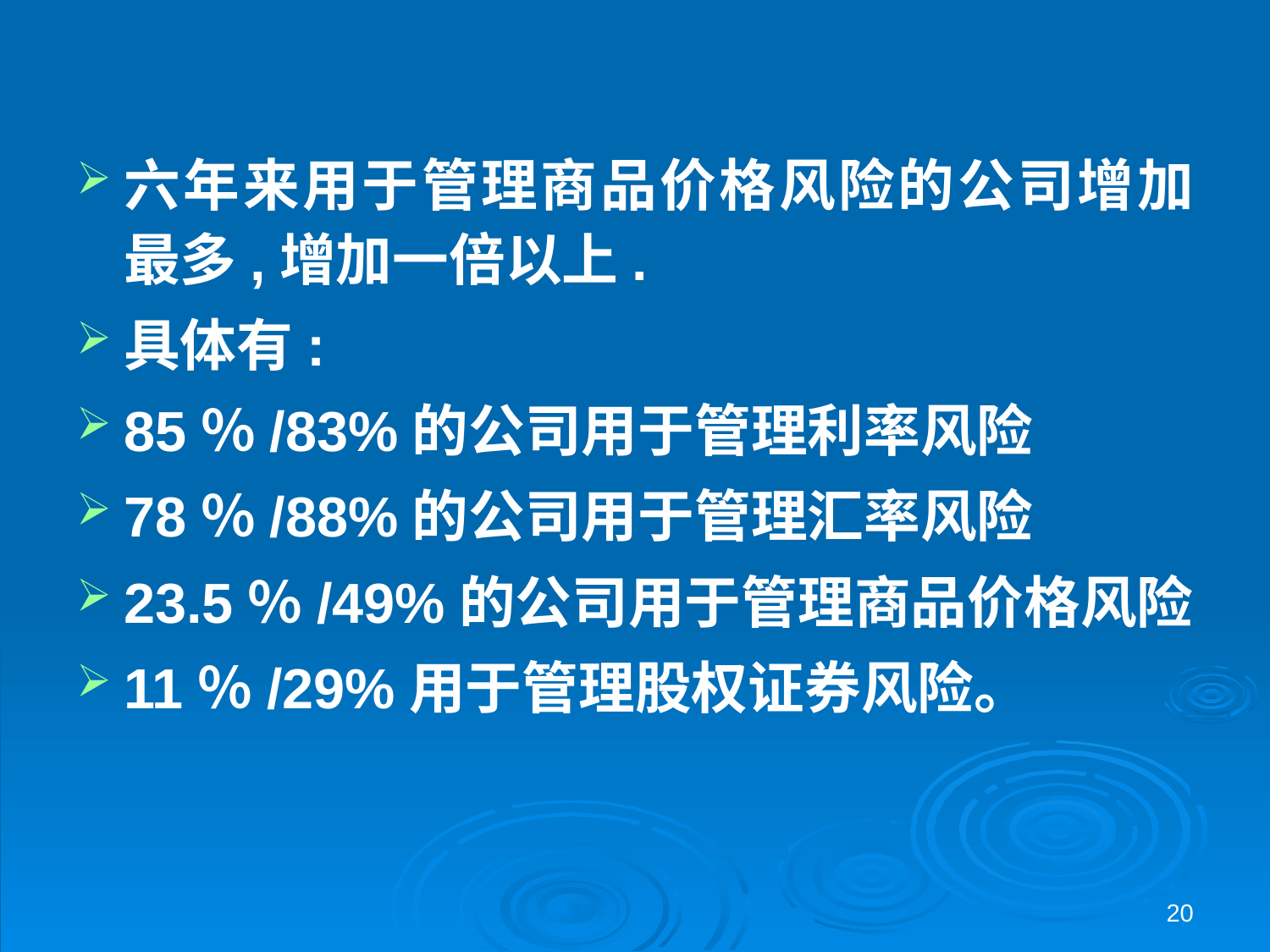

#
六年来用于管理商品价格风险的公司增加最多,增加一倍以上.
具体有:
85％/83%的公司用于管理利率风险
78％/88%的公司用于管理汇率风险
23.5％/49%的公司用于管理商品价格风险
11％/29%用于管理股权证券风险。
20